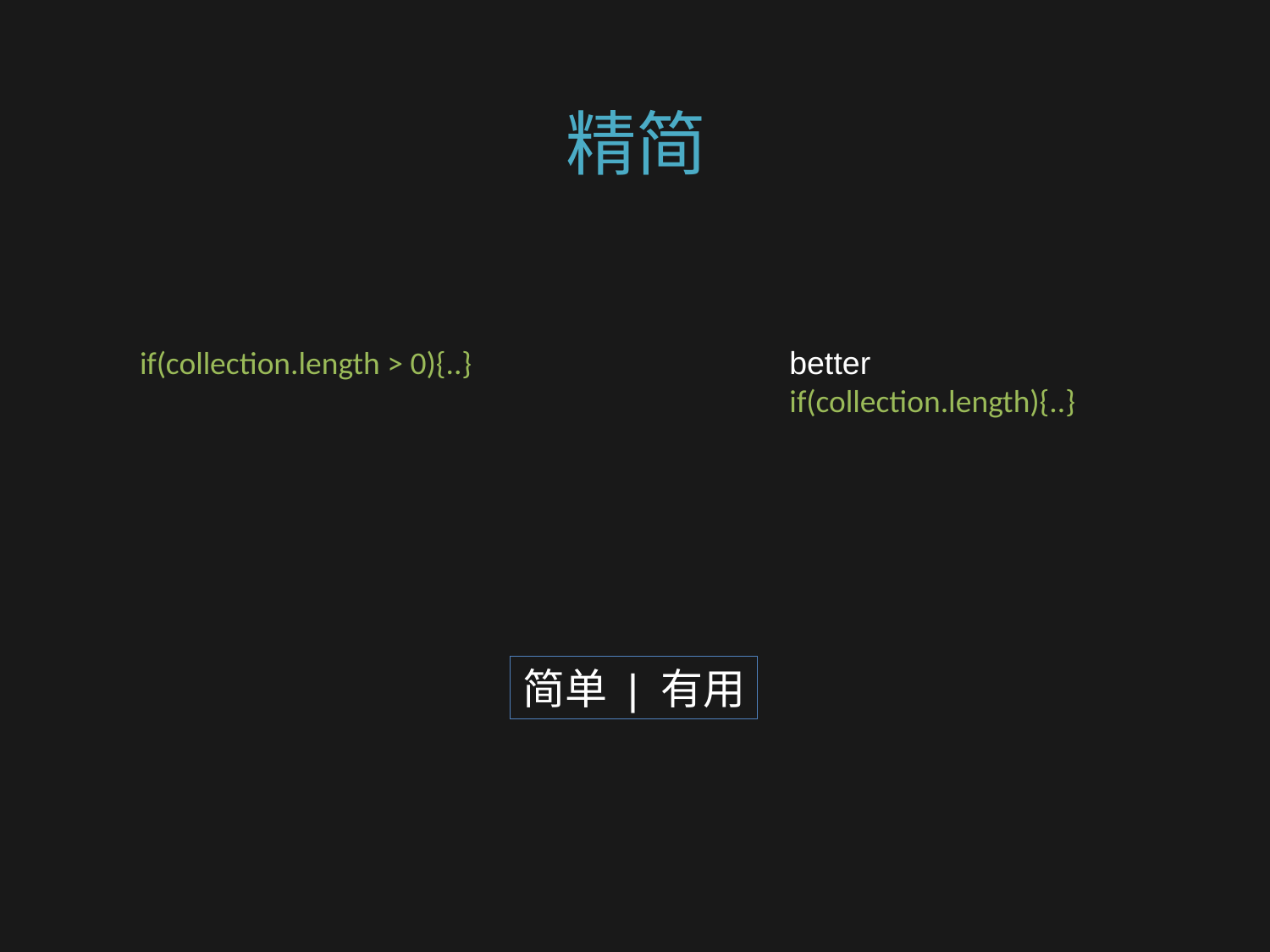

# 精简
if(collection.length > 0){..}
better
if(collection.length){..}
简单 | 有用